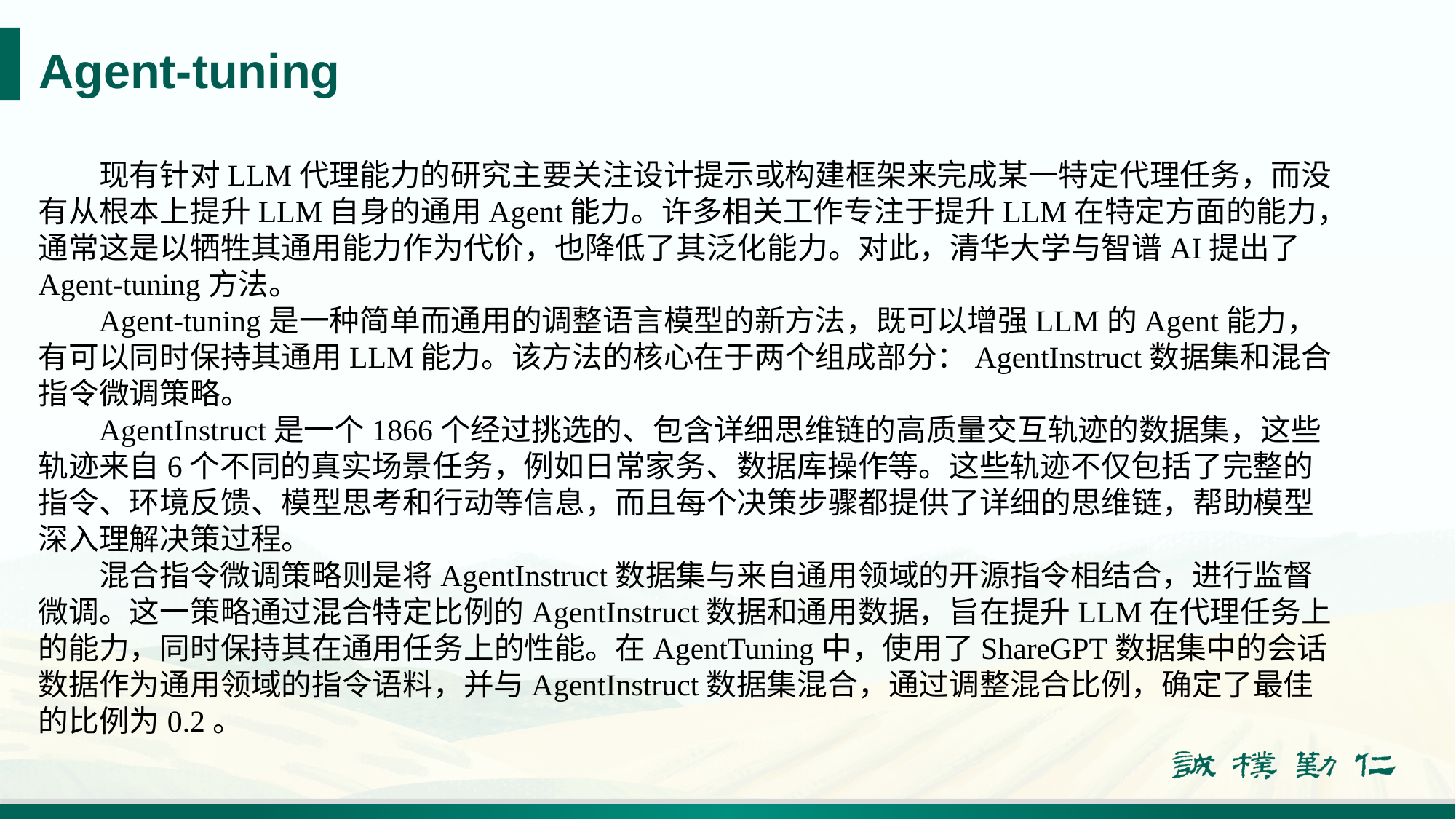

# Agent-tuning
现有针对LLM代理能力的研究主要关注设计提示或构建框架来完成某一特定代理任务，而没有从根本上提升LLM自身的通用Agent能力。许多相关工作专注于提升LLM在特定方面的能力，通常这是以牺牲其通用能力作为代价，也降低了其泛化能力。对此，清华大学与智谱AI提出了Agent-tuning方法。
Agent-tuning是一种简单而通用的调整语言模型的新方法，既可以增强LLM的Agent能力，有可以同时保持其通用LLM能力。该方法的核心在于两个组成部分：AgentInstruct数据集和混合指令微调策略。
AgentInstruct是一个1866个经过挑选的、包含详细思维链的高质量交互轨迹的数据集，这些轨迹来自6个不同的真实场景任务，例如日常家务、数据库操作等。这些轨迹不仅包括了完整的指令、环境反馈、模型思考和行动等信息，而且每个决策步骤都提供了详细的思维链，帮助模型深入理解决策过程。
混合指令微调策略则是将AgentInstruct数据集与来自通用领域的开源指令相结合，进行监督微调。这一策略通过混合特定比例的AgentInstruct数据和通用数据，旨在提升LLM在代理任务上的能力，同时保持其在通用任务上的性能。在AgentTuning中，使用了ShareGPT数据集中的会话数据作为通用领域的指令语料，并与AgentInstruct数据集混合，通过调整混合比例，确定了最佳的比例为0.2。